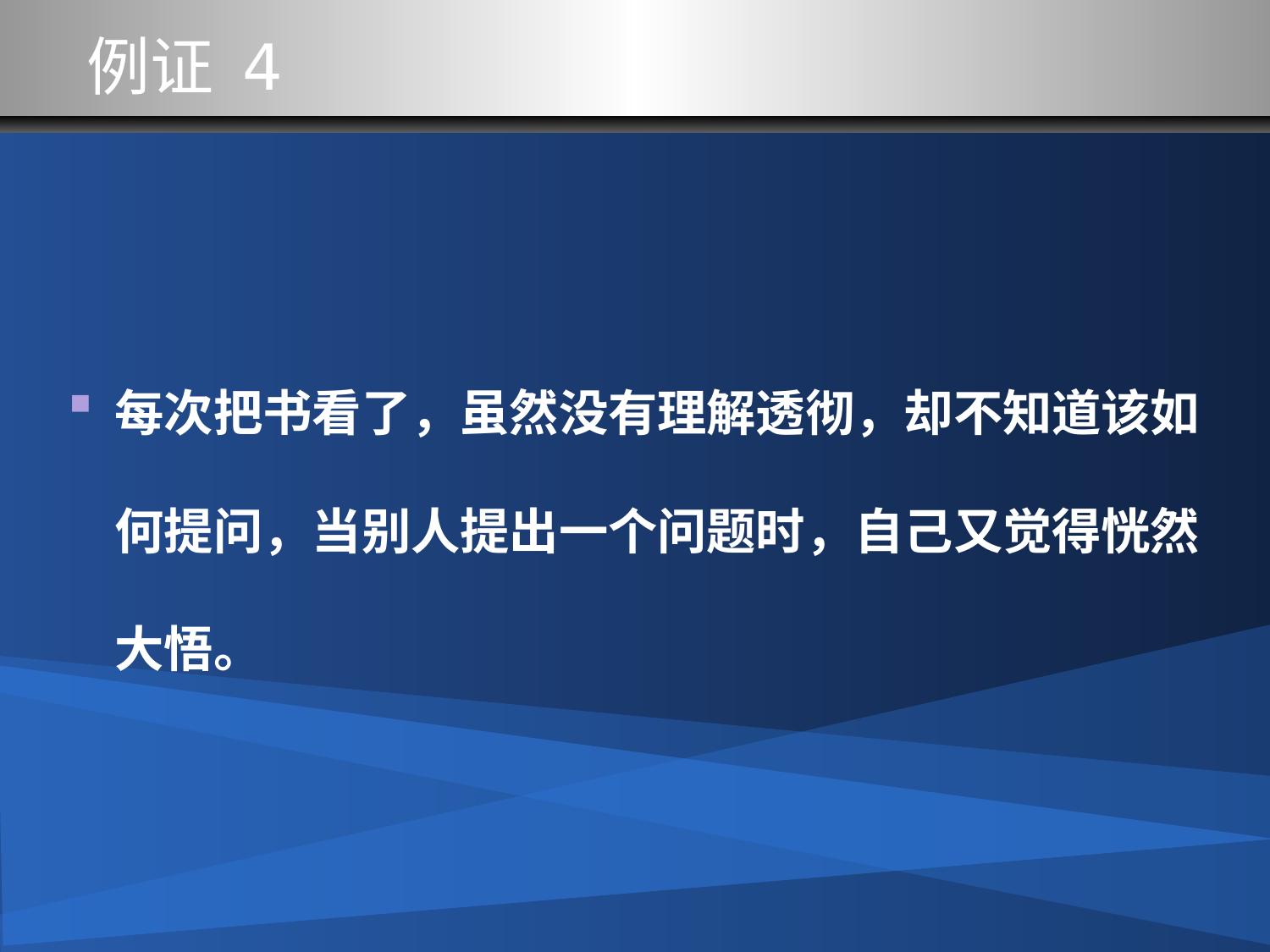

例证 4
每次把书看了，虽然没有理解透彻，却不知道该如何提问，当别人提出一个问题时，自己又觉得恍然大悟。